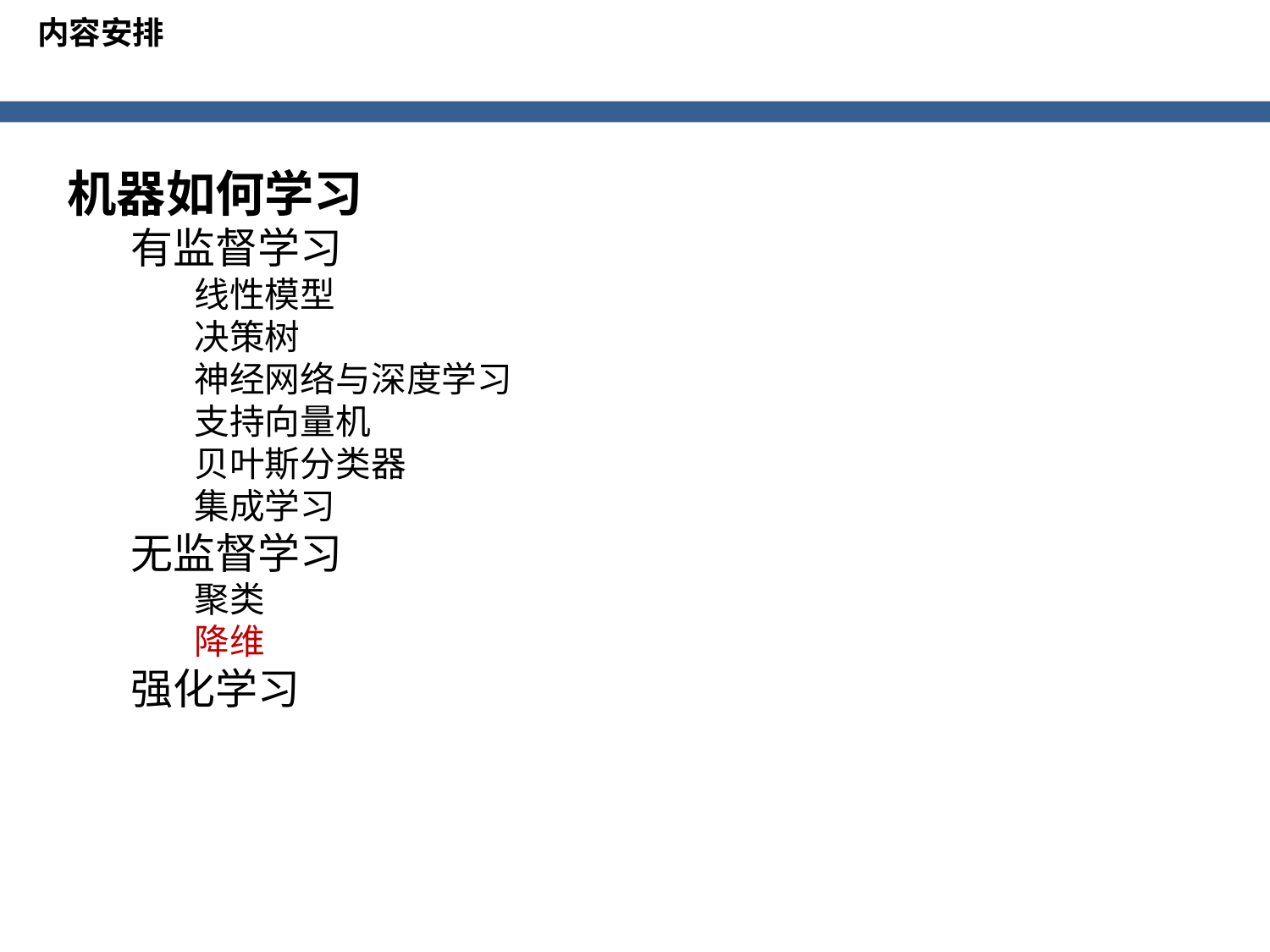

内容安排
机器如何学习
有监督学习
线性模型
决策树
神经网络与深度学习
支持向量机
贝叶斯分类器
集成学习
无监督学习
聚类
降维
强化学习